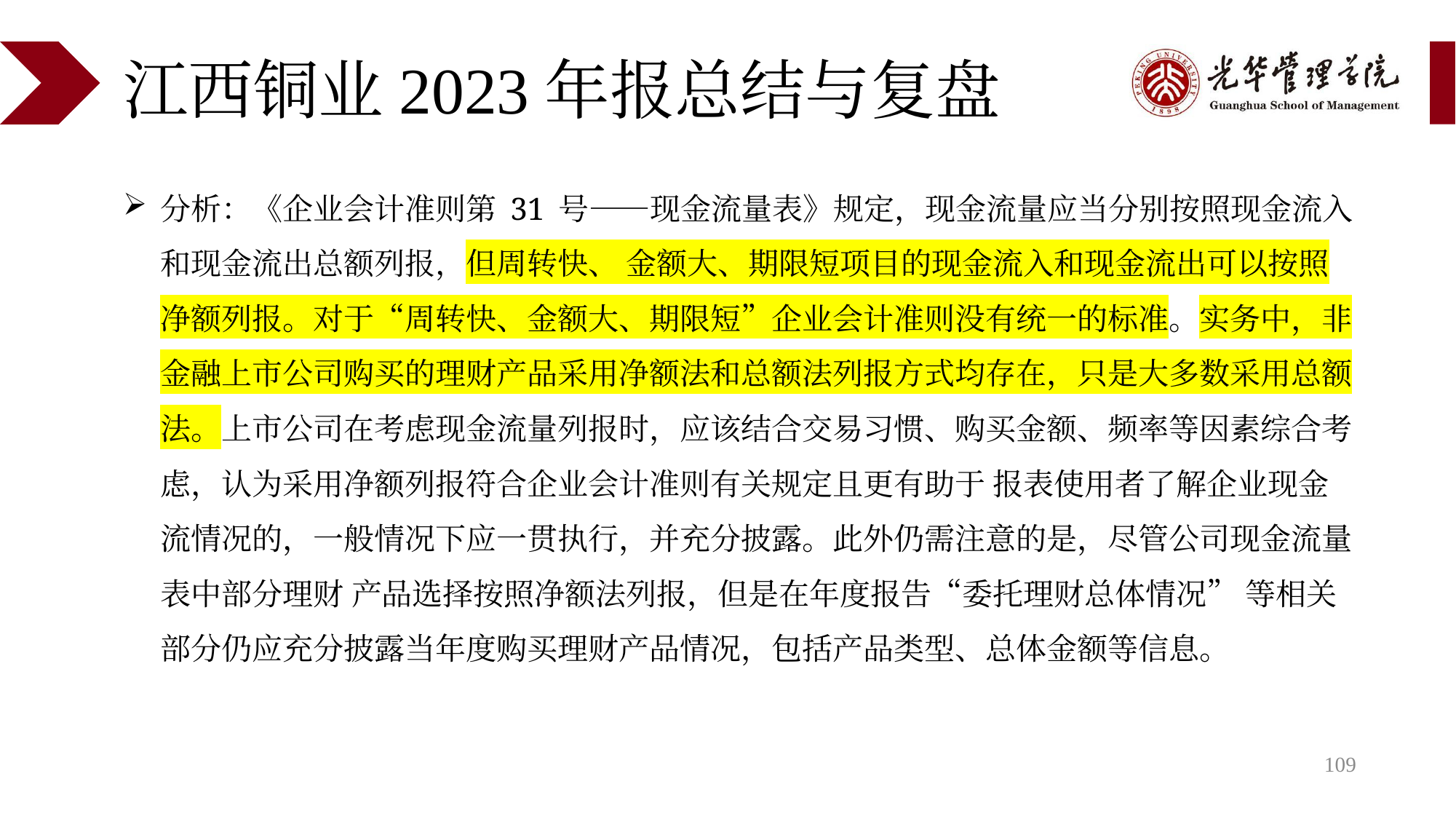

# 江西铜业2023年报总结与复盘
分析：《企业会计准则第 31 号——现金流量表》规定，现金流量应当分别按照现金流入和现金流出总额列报，但周转快、 金额大、期限短项目的现金流入和现金流出可以按照净额列报。对于“周转快、金额大、期限短”企业会计准则没有统一的标准。实务中，非金融上市公司购买的理财产品采用净额法和总额法列报方式均存在，只是大多数采用总额法。上市公司在考虑现金流量列报时，应该结合交易习惯、购买金额、频率等因素综合考虑，认为采用净额列报符合企业会计准则有关规定且更有助于 报表使用者了解企业现金流情况的，一般情况下应一贯执行，并充分披露。此外仍需注意的是，尽管公司现金流量表中部分理财 产品选择按照净额法列报，但是在年度报告“委托理财总体情况” 等相关部分仍应充分披露当年度购买理财产品情况，包括产品类型、总体金额等信息。

109